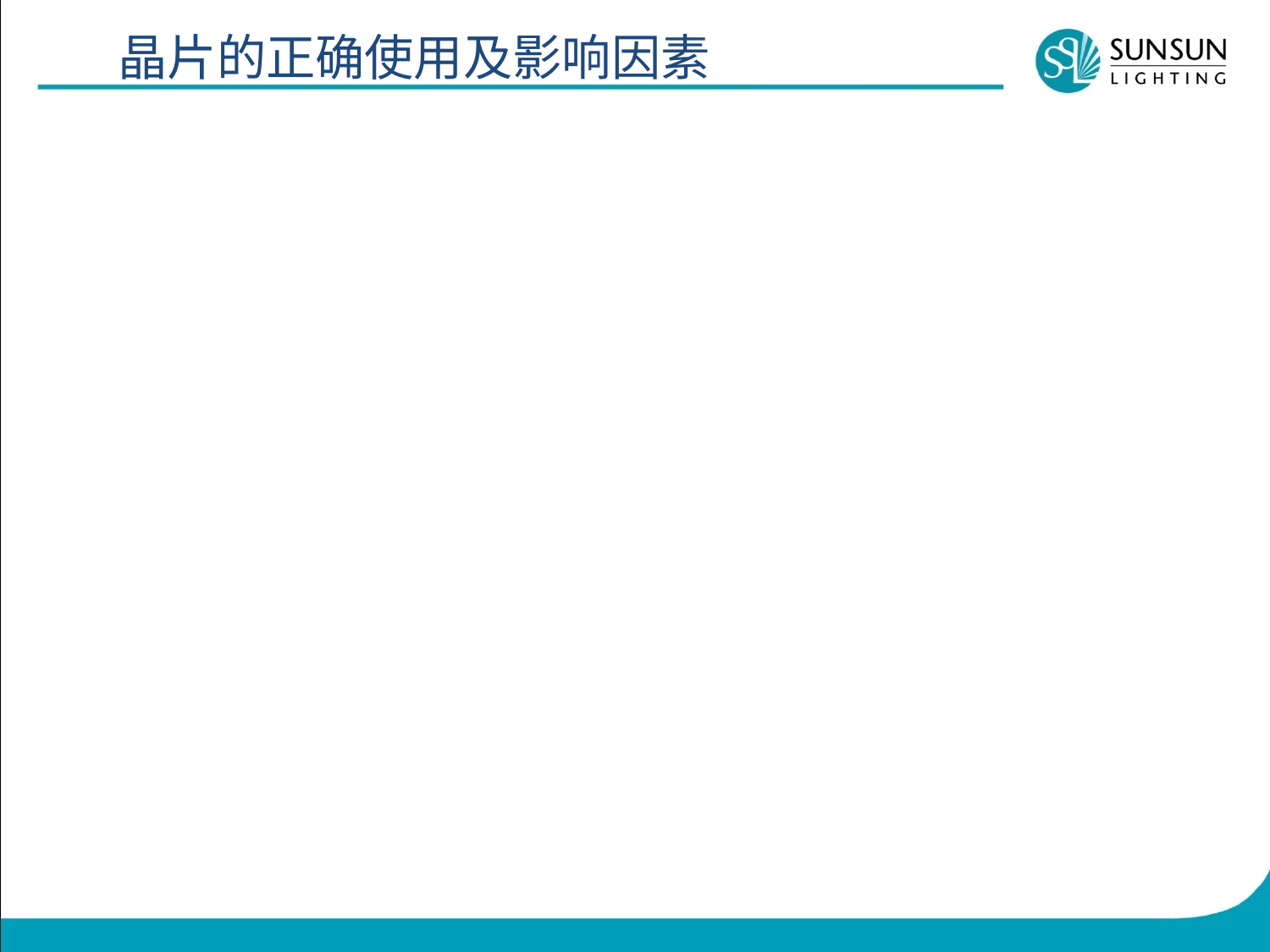

# 晶片的正确使用及影响因素
影响晶片特性的主要因素：
晶片自身不良：
晶片切割不良，晶片PAD（接垫）不平整，晶片铝垫镀层不良（有凹洞）。
晶片材质不良：
影响晶片VF值的主要因素在于晶片背金（晶片背面的金属附著是否够，检测方式可用TAPE贴粘晶片的背面，看底部的金属附著是否会脱落）。（背面金属附著）背金分布有全金、点金，分布不同其电流不同以至影响其VF。
分析晶片首先将外形尺寸及铝垫大小进行测量，因不同大小的晶片制程工艺不同，然后分析所有材料（不同的方面：正面、侧面、上层、中层、下层所用材料均不同）。
一般晶片除了底部不发光，其它五个侧面都能发光，主要靠表面发光，晶片PAD（接电）的大小（及第一焊点线球的大小）会影响晶片的发光。
晶片PAD（接电）有加天线可以增进电流分布。